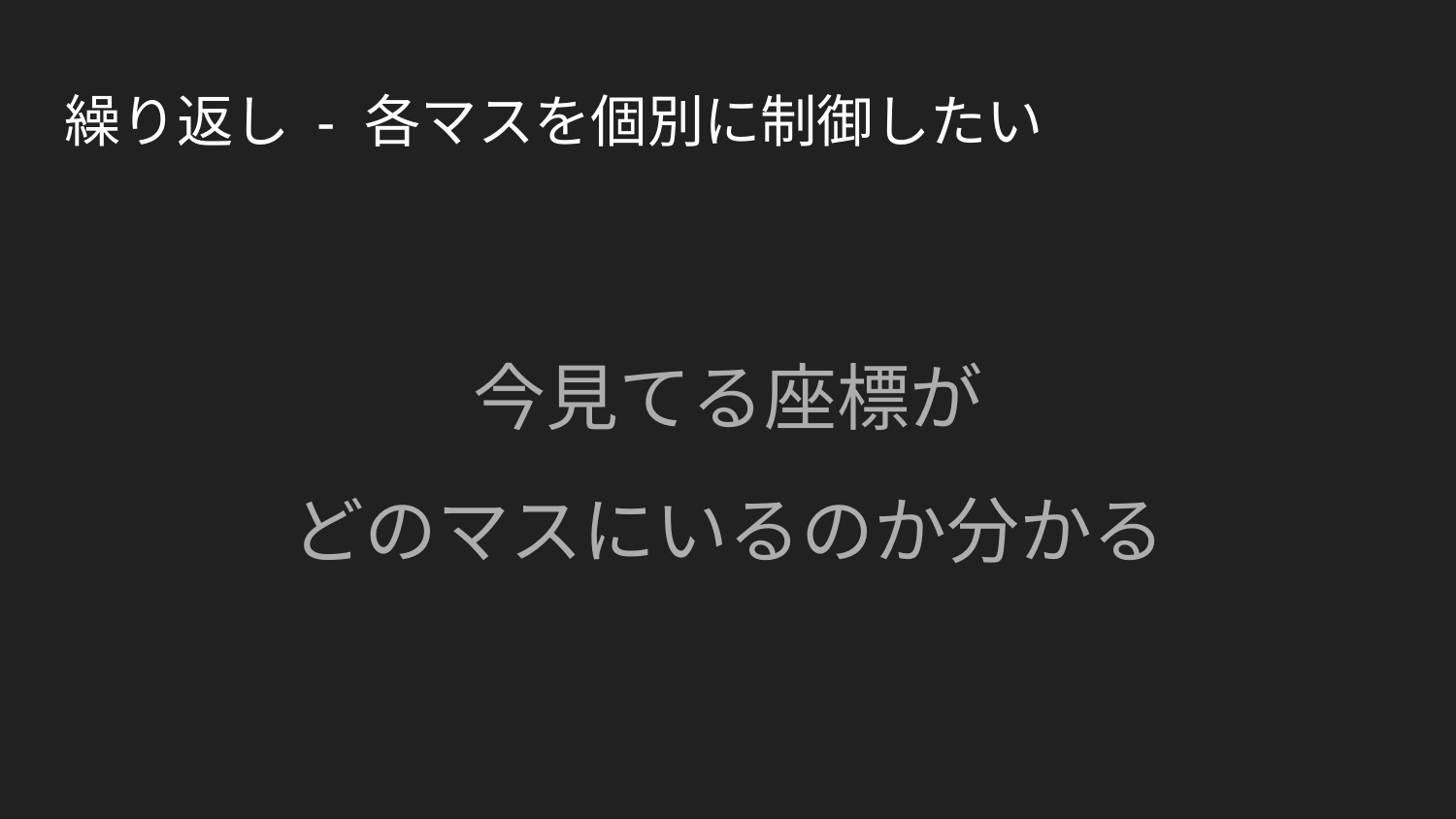

# 繰り返し - 各マスを個別に制御したい
今見てる座標が
どのマスにいるのか分かる